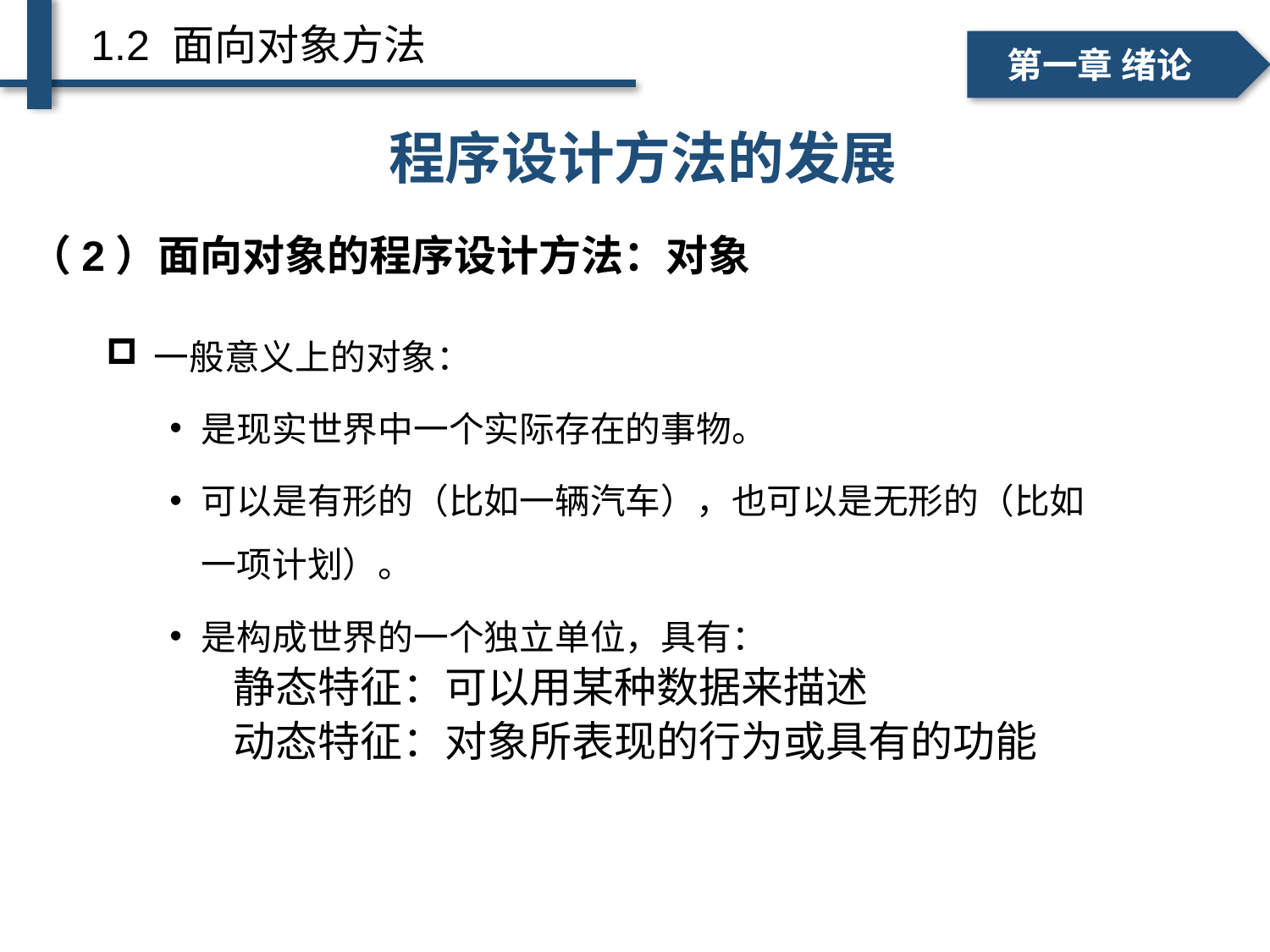

1.2 面向对象方法

一、个人简介
二、学术成绩

第一章 绪论

程序设计方法的发展
（2）面向对象的程序设计方法：对象
一般意义上的对象：
是现实世界中一个实际存在的事物。
可以是有形的（比如一辆汽车），也可以是无形的（比如一项计划）。
是构成世界的一个独立单位，具有：
静态特征：可以用某种数据来描述
动态特征：对象所表现的行为或具有的功能
单词级别
句子级别
25